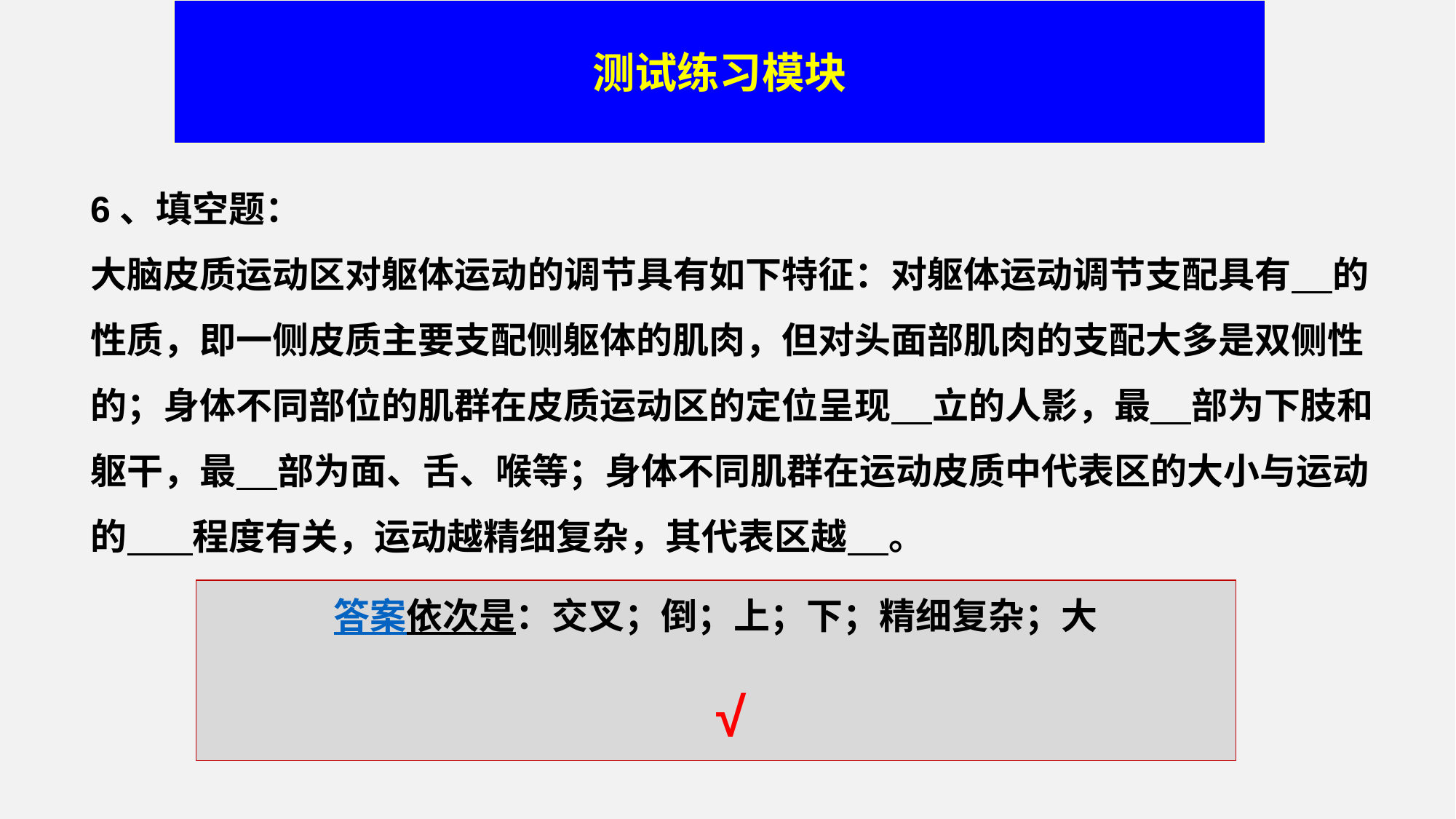

测试练习模块
6、填空题：
大脑皮质运动区对躯体运动的调节具有如下特征：对躯体运动调节支配具有     的性质，即一侧皮质主要支配侧躯体的肌肉，但对头面部肌肉的支配大多是双侧性的；身体不同部位的肌群在皮质运动区的定位呈现     立的人影，最     部为下肢和躯干，最     部为面、舌、喉等；身体不同肌群在运动皮质中代表区的大小与运动的        程度有关，运动越精细复杂，其代表区越     。
答案依次是：交叉；倒；上；下；精细复杂；大
   √